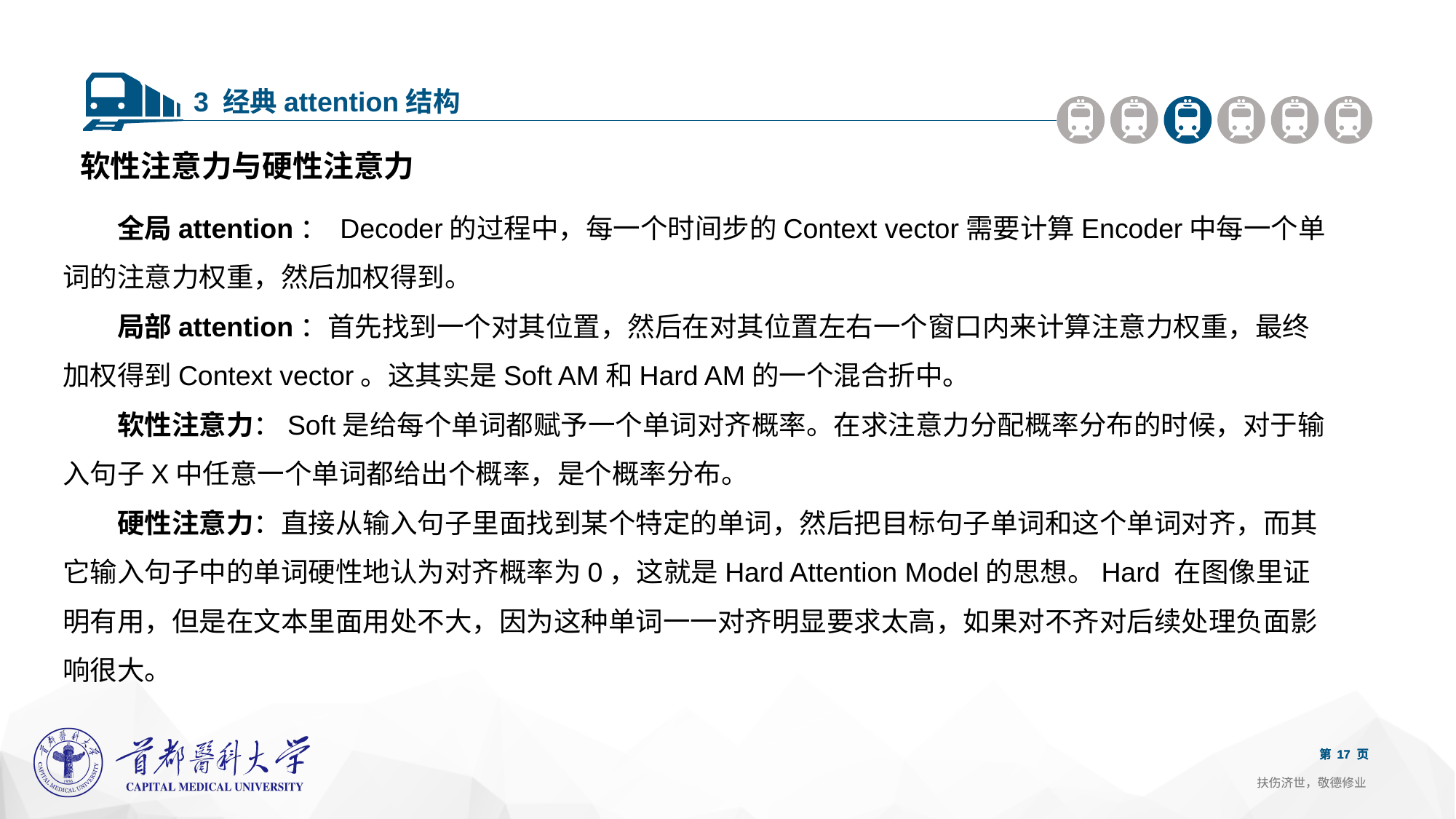

3 经典attention结构
软性注意力与硬性注意力
全局attention： Decoder的过程中，每一个时间步的Context vector需要计算Encoder中每一个单词的注意力权重，然后加权得到。
局部attention：首先找到一个对其位置，然后在对其位置左右一个窗口内来计算注意力权重，最终加权得到Context vector。这其实是Soft AM和Hard AM的一个混合折中。
软性注意力：Soft是给每个单词都赋予一个单词对齐概率。在求注意力分配概率分布的时候，对于输入句子X中任意一个单词都给出个概率，是个概率分布。
硬性注意力：直接从输入句子里面找到某个特定的单词，然后把目标句子单词和这个单词对齐，而其它输入句子中的单词硬性地认为对齐概率为0，这就是Hard Attention Model的思想。Hard 在图像里证明有用，但是在文本里面用处不大，因为这种单词一一对齐明显要求太高，如果对不齐对后续处理负面影响很大。
第 17 页
第 17 页
扶伤济世，敬德修业
扶伤济世，敬德修业